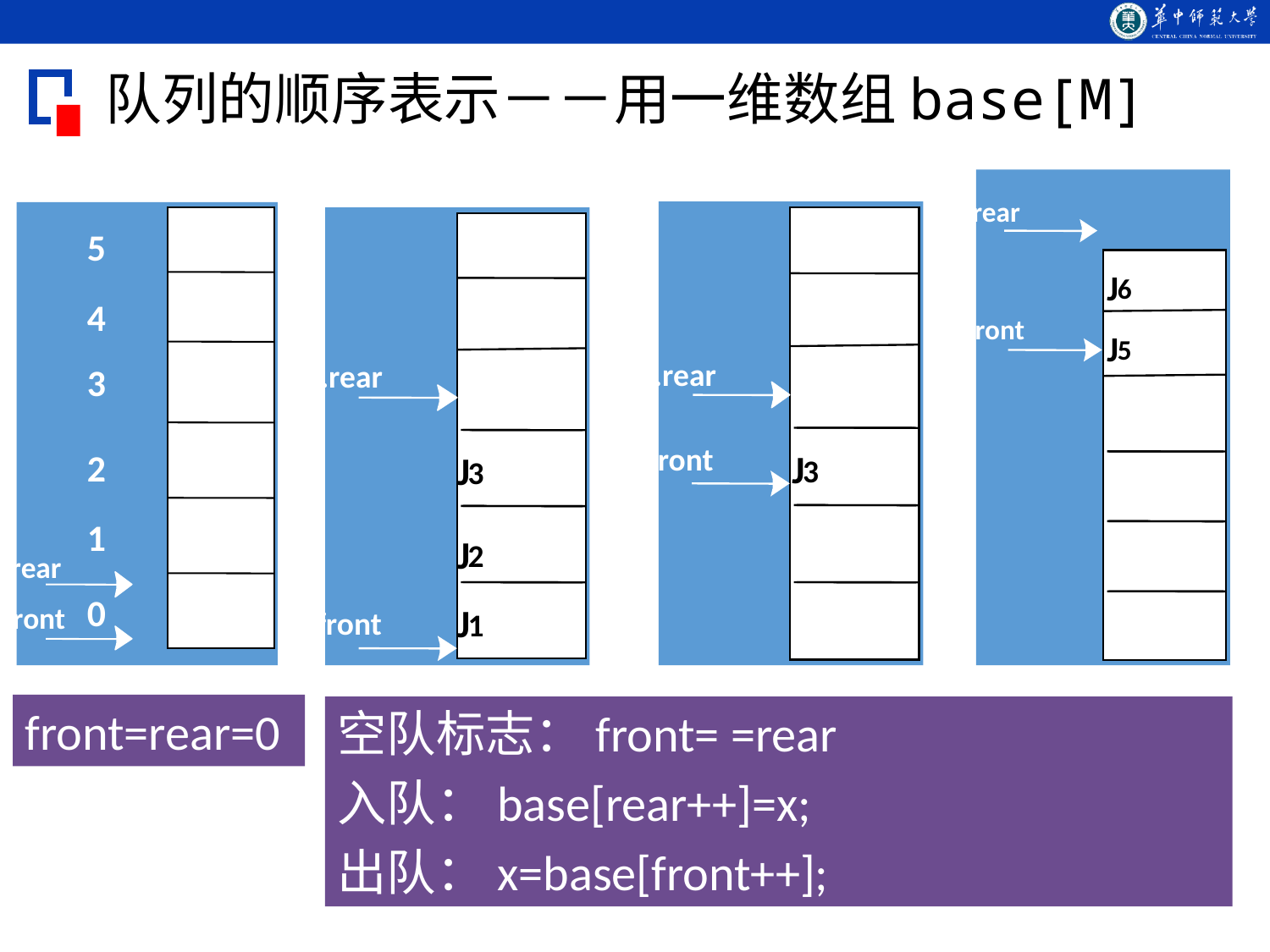

队列的顺序表示－－用一维数组base[M]

Q.rear

J
6

Q.front
J
5

Q.rear

Q.front
J
3

5

4

3

2

1
Q.rear

0
Q.front

Q.rear

J
3

J
2

J
Q.front
1

空队标志：front= =rear
入队：base[rear++]=x;
出队：x=base[front++];
front=rear=0